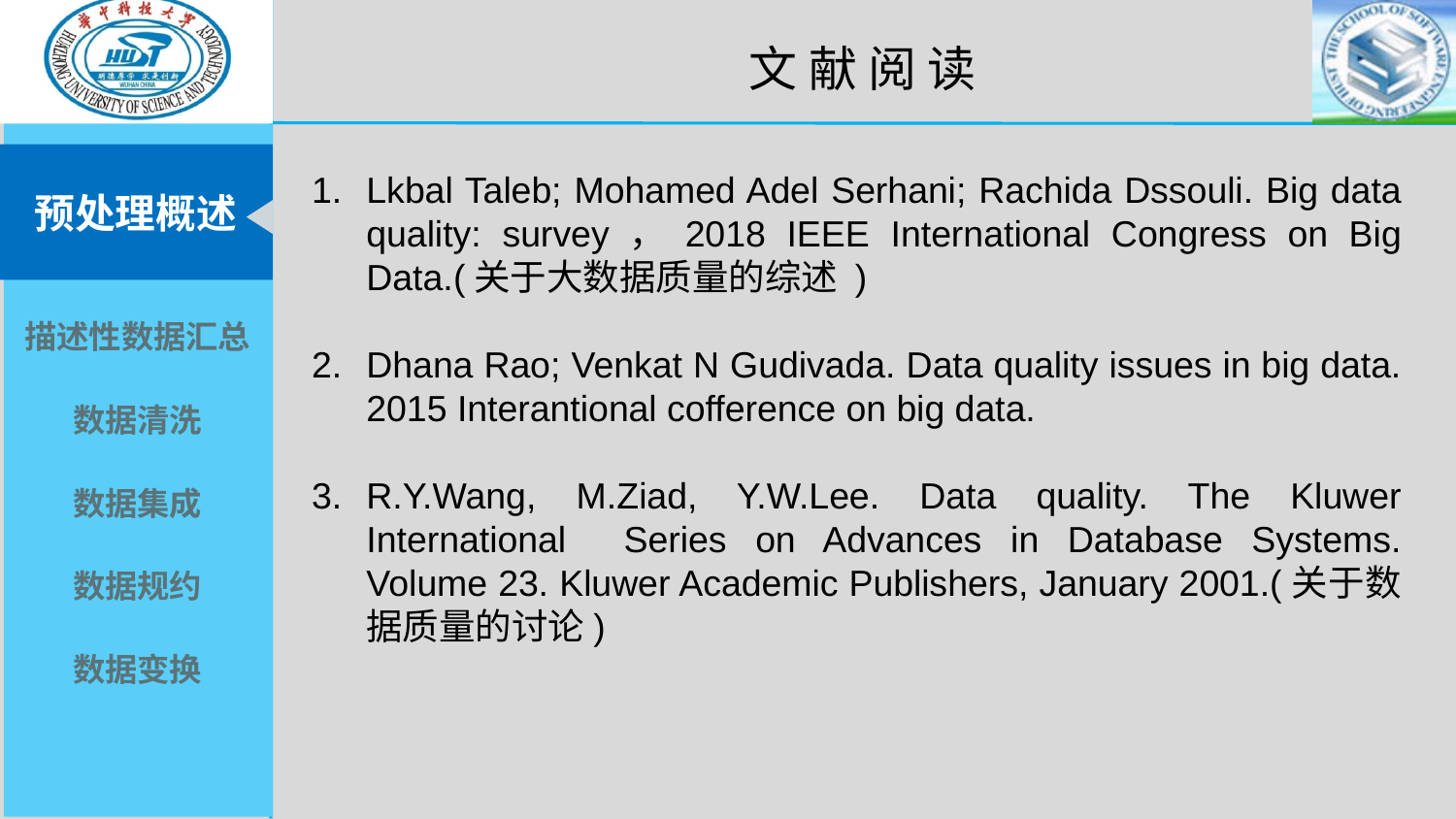

文 献 阅 读
Lkbal Taleb; Mohamed Adel Serhani; Rachida Dssouli. Big data quality: survey，2018 IEEE International Congress on Big Data.(关于大数据质量的综述 )

Dhana Rao; Venkat N Gudivada. Data quality issues in big data. 2015 Interantional cofference on big data.

R.Y.Wang, M.Ziad, Y.W.Lee. Data quality. The Kluwer International  Series on Advances in Database Systems. Volume 23. Kluwer Academic Publishers, January 2001.(关于数据质量的讨论)